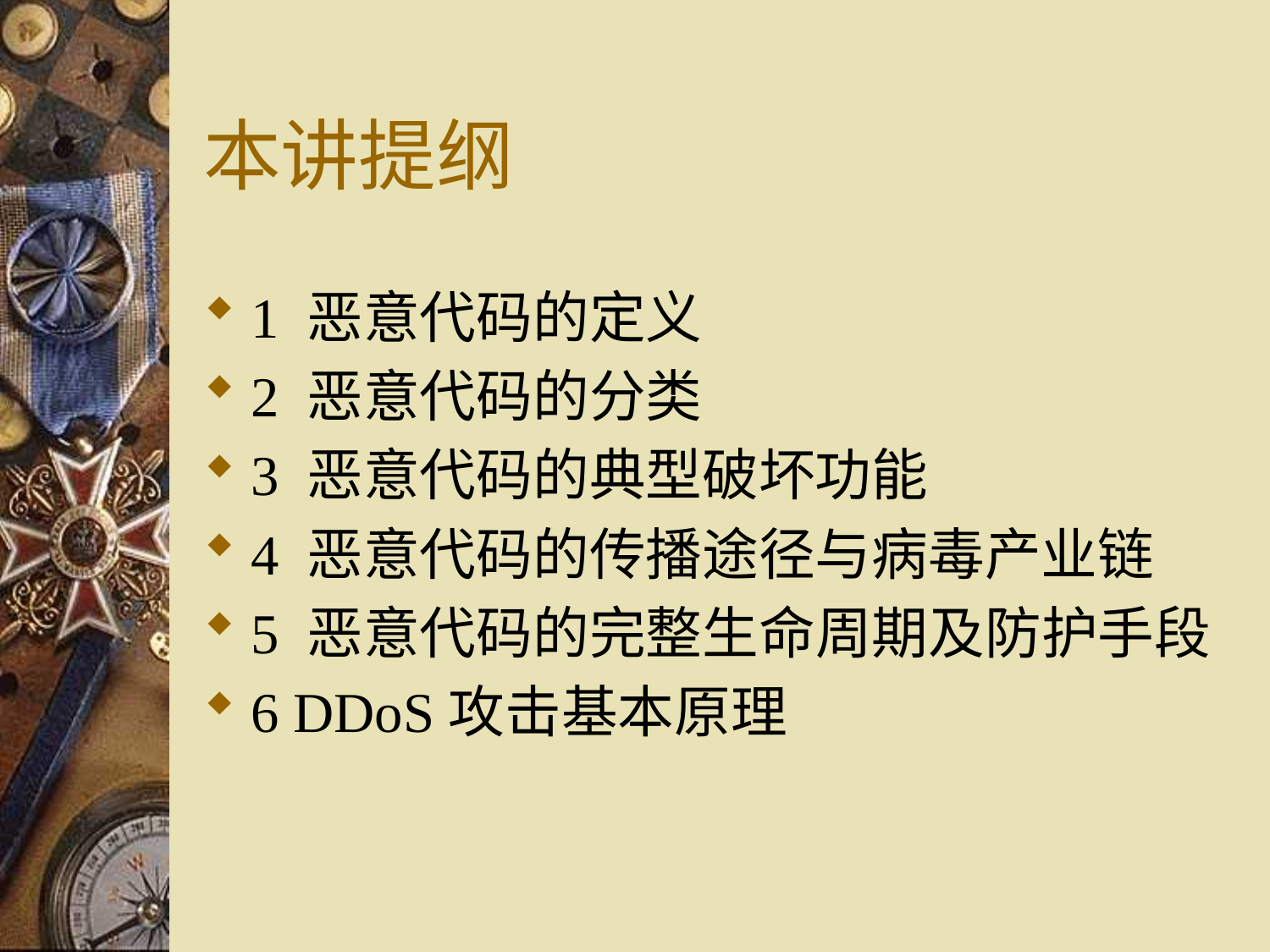

# 本讲提纲
1 恶意代码的定义
2 恶意代码的分类
3 恶意代码的典型破坏功能
4 恶意代码的传播途径与病毒产业链
5 恶意代码的完整生命周期及防护手段
6 DDoS攻击基本原理